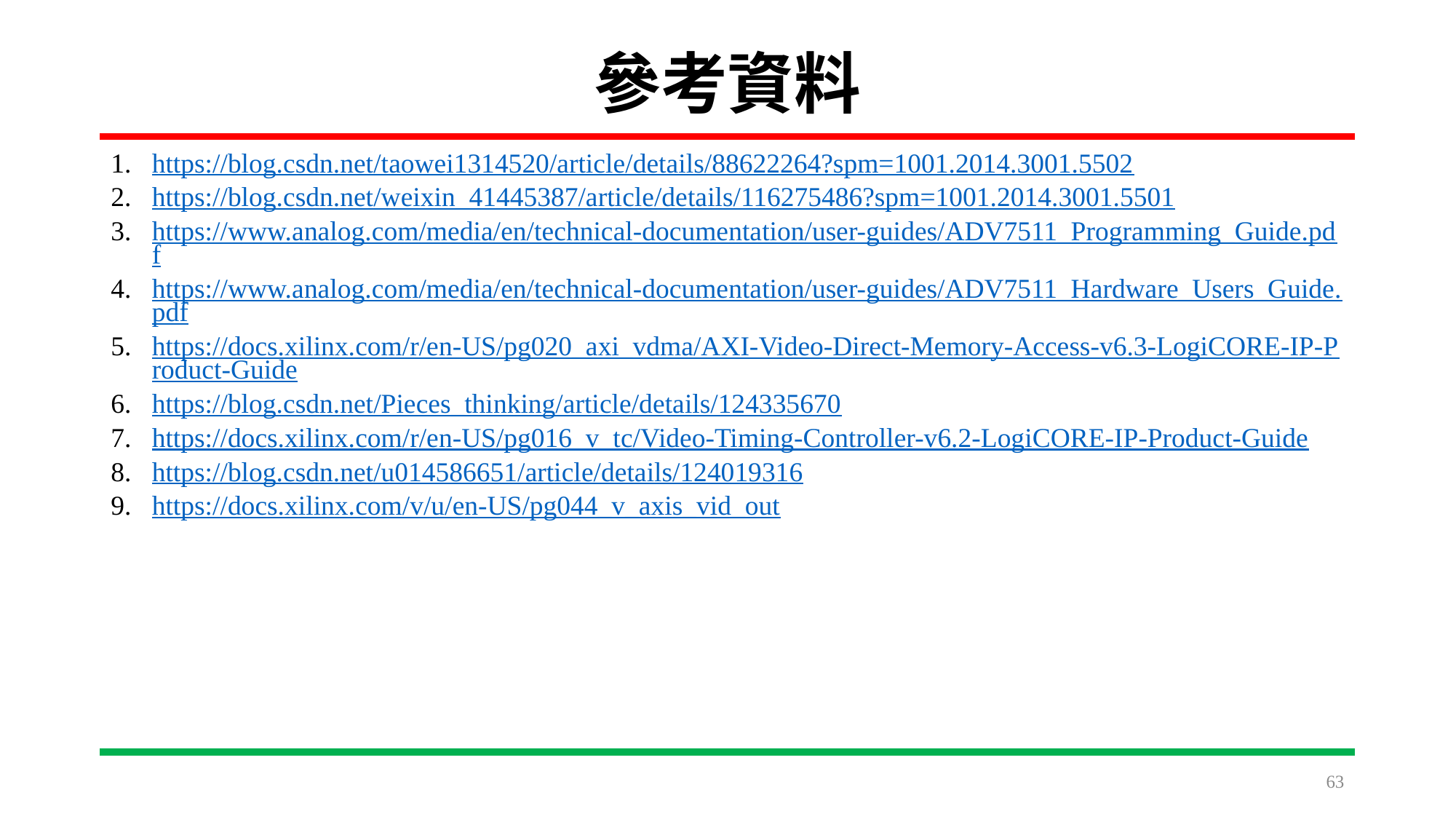

# 參考資料
https://blog.csdn.net/taowei1314520/article/details/88622264?spm=1001.2014.3001.5502
https://blog.csdn.net/weixin_41445387/article/details/116275486?spm=1001.2014.3001.5501
https://www.analog.com/media/en/technical-documentation/user-guides/ADV7511_Programming_Guide.pdf
https://www.analog.com/media/en/technical-documentation/user-guides/ADV7511_Hardware_Users_Guide.pdf
https://docs.xilinx.com/r/en-US/pg020_axi_vdma/AXI-Video-Direct-Memory-Access-v6.3-LogiCORE-IP-Product-Guide
https://blog.csdn.net/Pieces_thinking/article/details/124335670
https://docs.xilinx.com/r/en-US/pg016_v_tc/Video-Timing-Controller-v6.2-LogiCORE-IP-Product-Guide
https://blog.csdn.net/u014586651/article/details/124019316
https://docs.xilinx.com/v/u/en-US/pg044_v_axis_vid_out

63